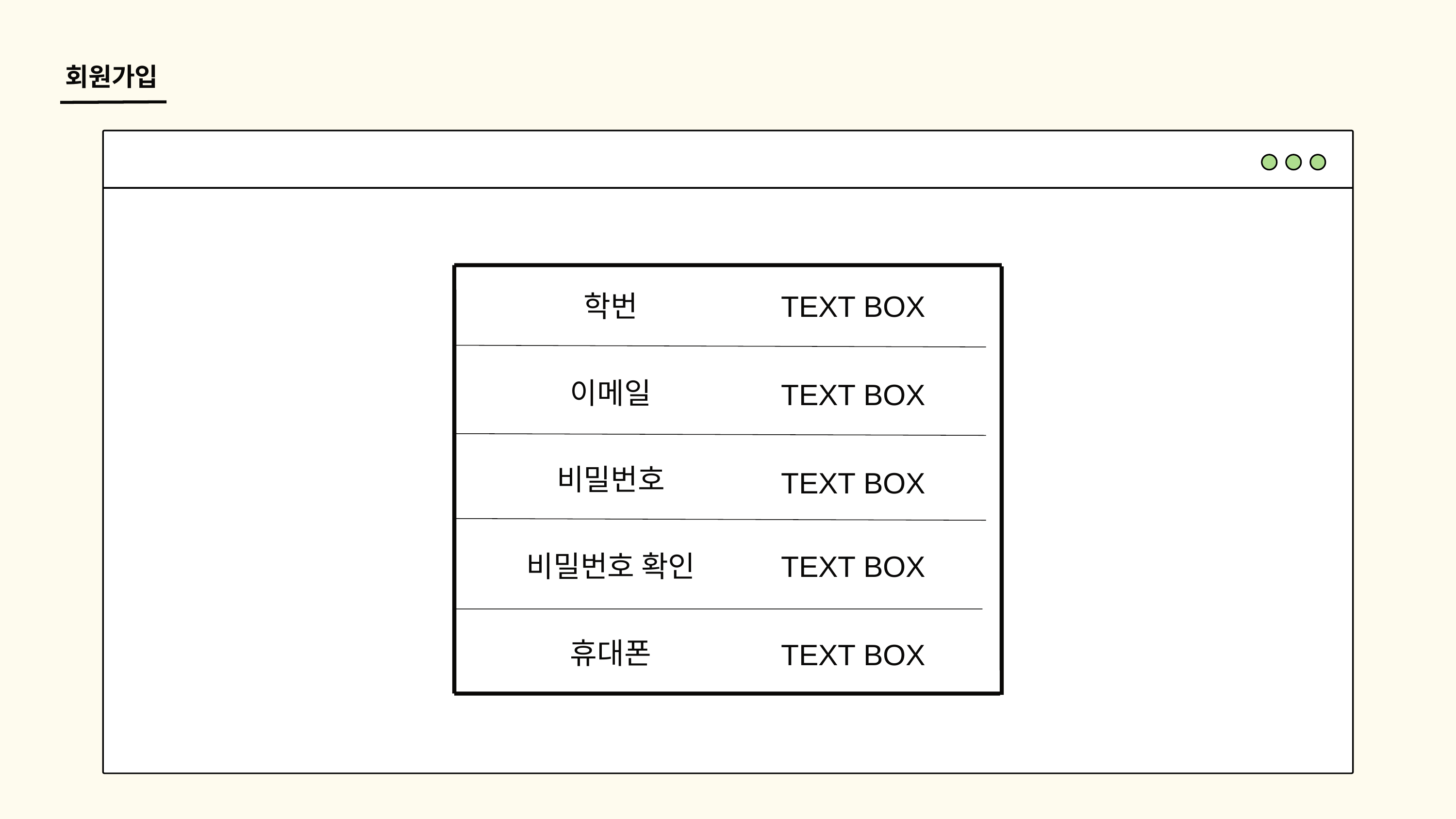

회원가입

학번
TEXT BOX
이메일
TEXT BOX
비밀번호
TEXT BOX
비밀번호 확인
TEXT BOX
휴대폰
TEXT BOX